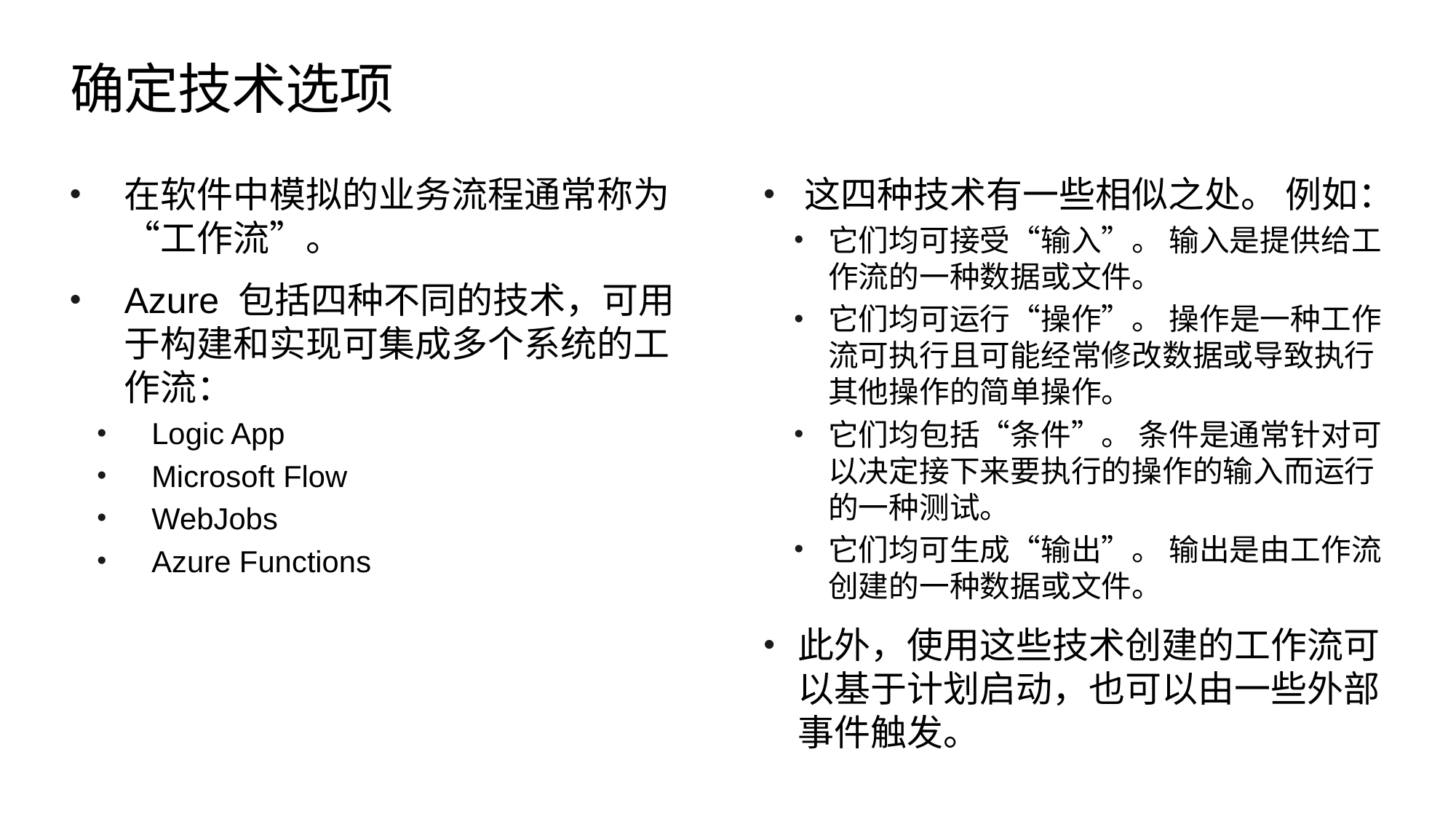

# 确定技术选项
在软件中模拟的业务流程通常称为“工作流”。
Azure 包括四种不同的技术，可用于构建和实现可集成多个系统的工作流：
Logic App
Microsoft Flow
WebJobs
Azure Functions

这四种技术有一些相似之处。 例如：
它们均可接受“输入”。 输入是提供给工作流的一种数据或文件。
它们均可运行“操作”。 操作是一种工作流可执行且可能经常修改数据或导致执行其他操作的简单操作。
它们均包括“条件”。 条件是通常针对可以决定接下来要执行的操作的输入而运行的一种测试。
它们均可生成“输出”。 输出是由工作流创建的一种数据或文件。
此外，使用这些技术创建的工作流可以基于计划启动，也可以由一些外部事件触发。